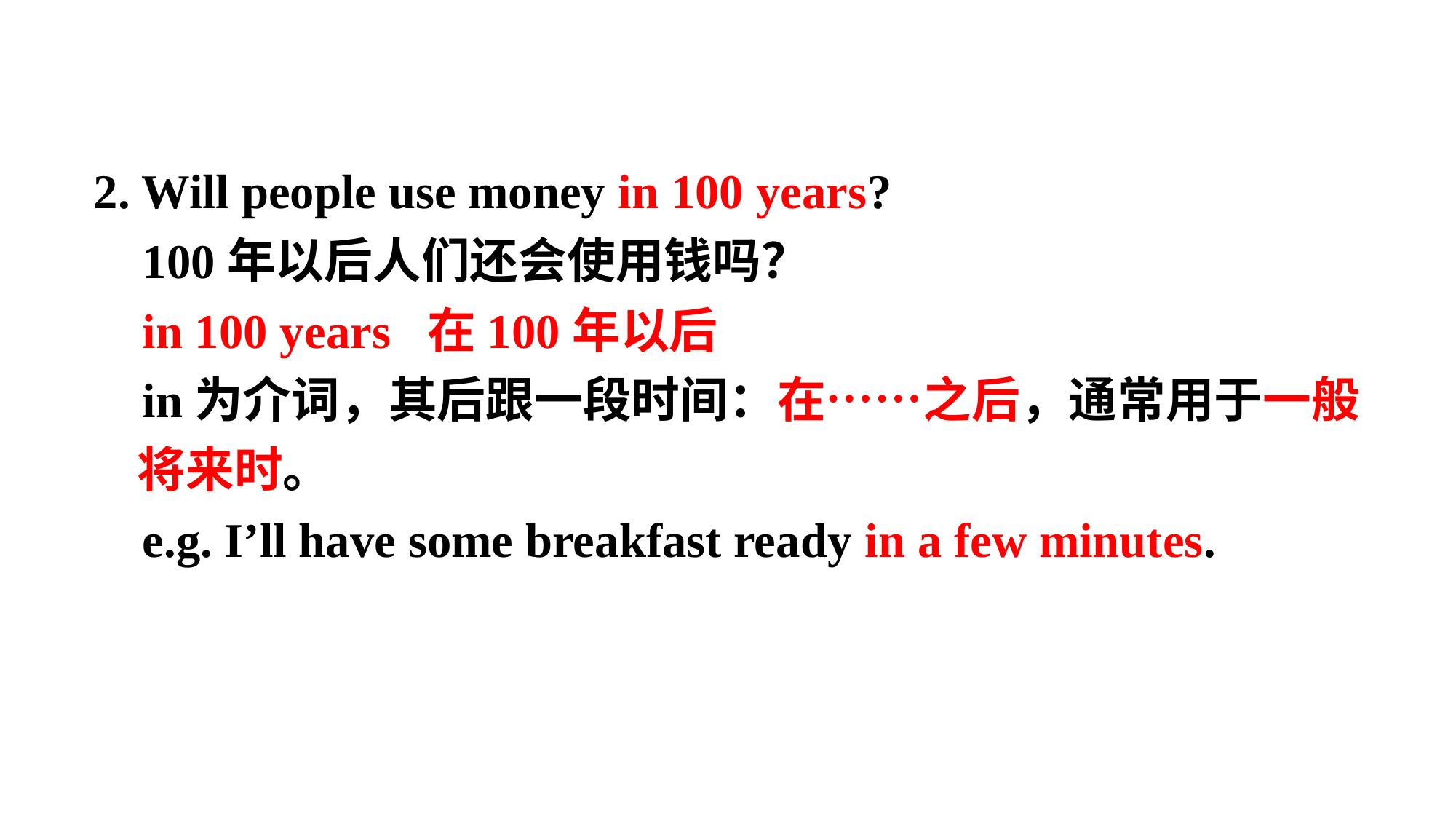

2. Will people use money in 100 years?
    100年以后人们还会使用钱吗？
    in 100 years  在100年以后
    in为介词，其后跟一段时间：在……之后，通常用于一般将来时。
    e.g. I’ll have some breakfast ready in a few minutes.